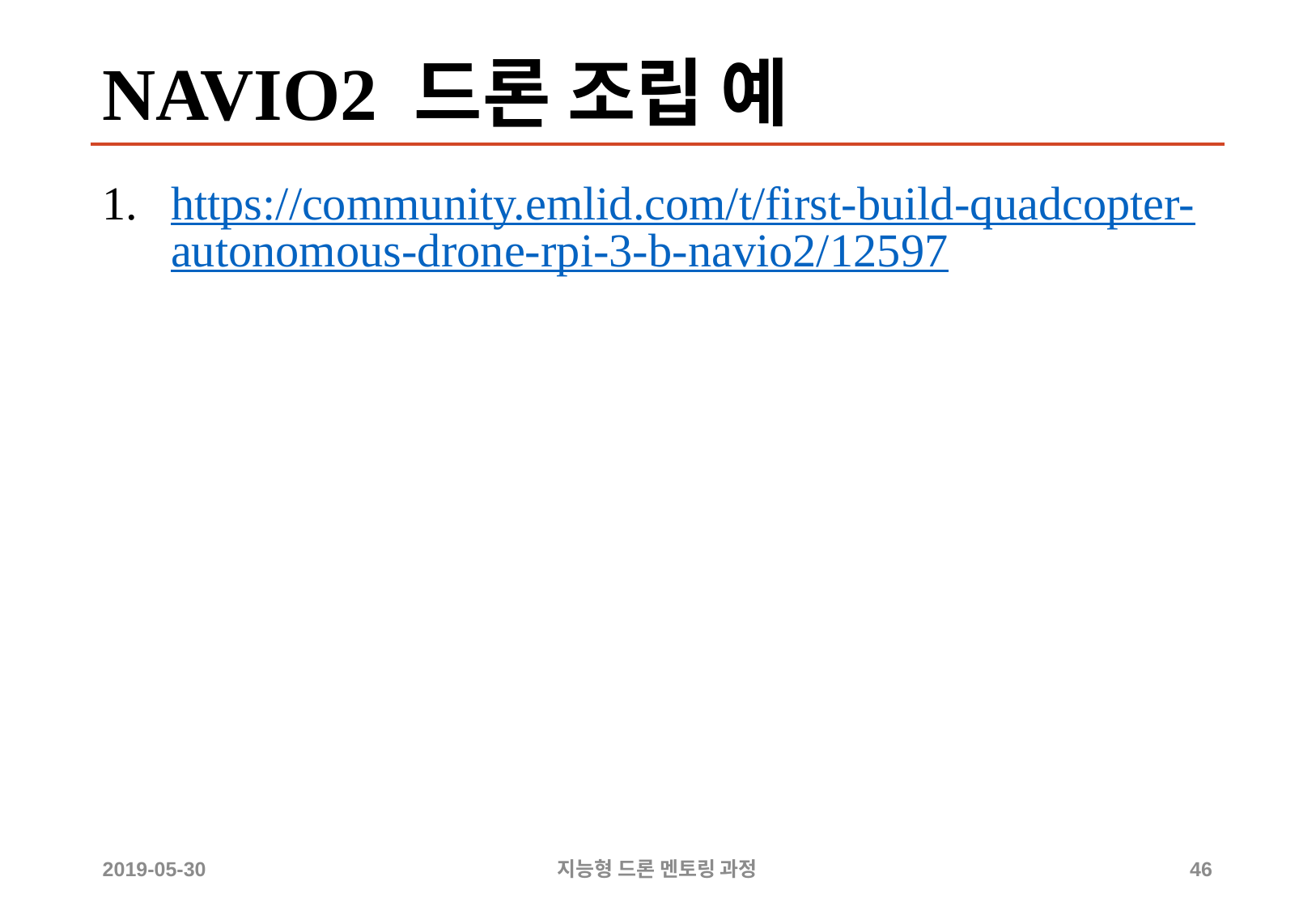

# NAVIO2 드론 조립 예
https://community.emlid.com/t/first-build-quadcopter-autonomous-drone-rpi-3-b-navio2/12597
2019-05-30
지능형 드론 멘토링 과정
46